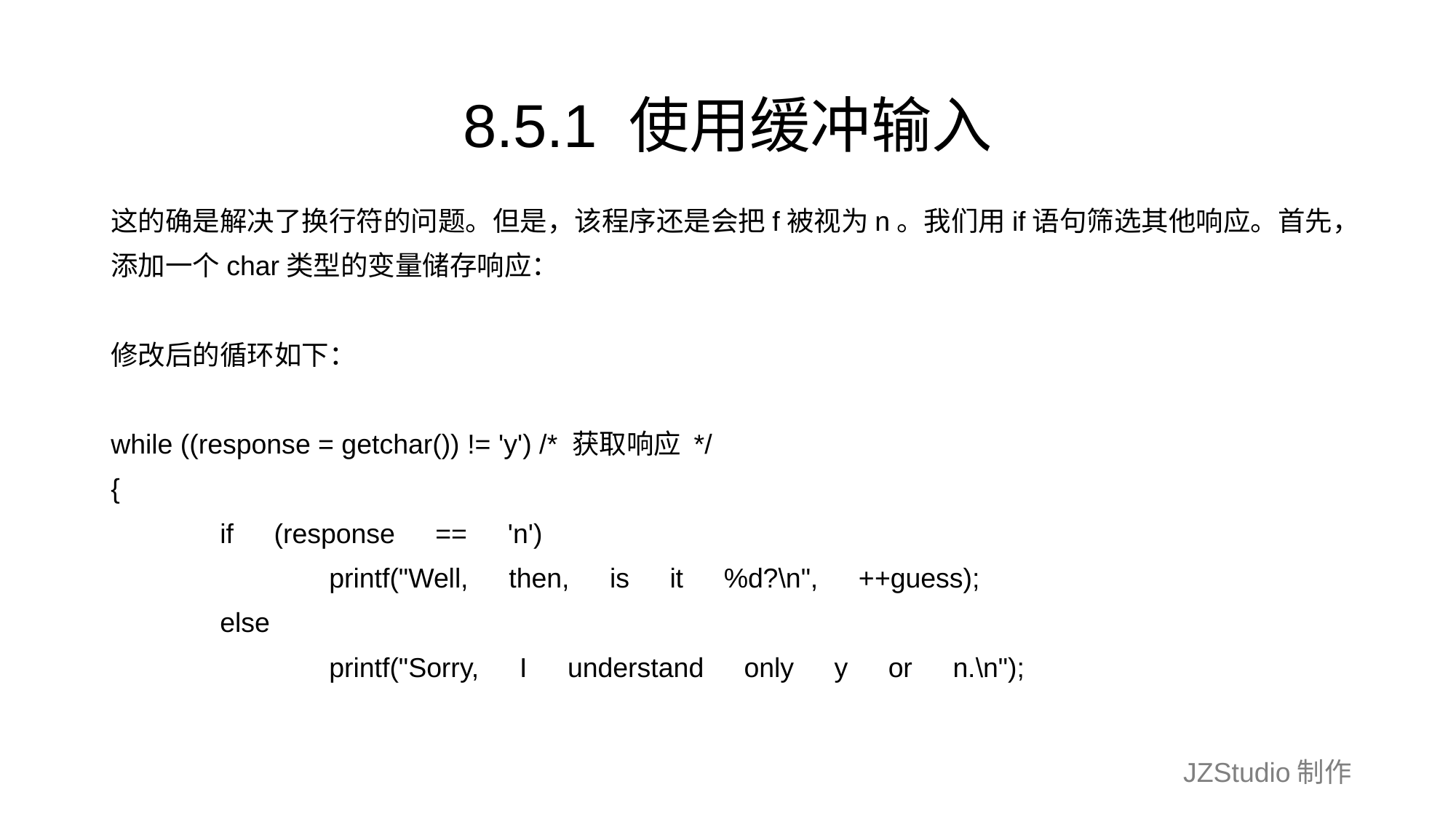

# 8.5.1 使用缓冲输入
这的确是解决了换行符的问题。但是，该程序还是会把f被视为n。我们用if语句筛选其他响应。首先，
添加一个char类型的变量储存响应：

修改后的循环如下：

while ((response = getchar()) != 'y') /* 获取响应 */
{
	if　(response　==　'n')
		printf("Well,　then,　is　it　%d?\n",　++guess);
	else
		printf("Sorry,　I　understand　only　y　or　n.\n");